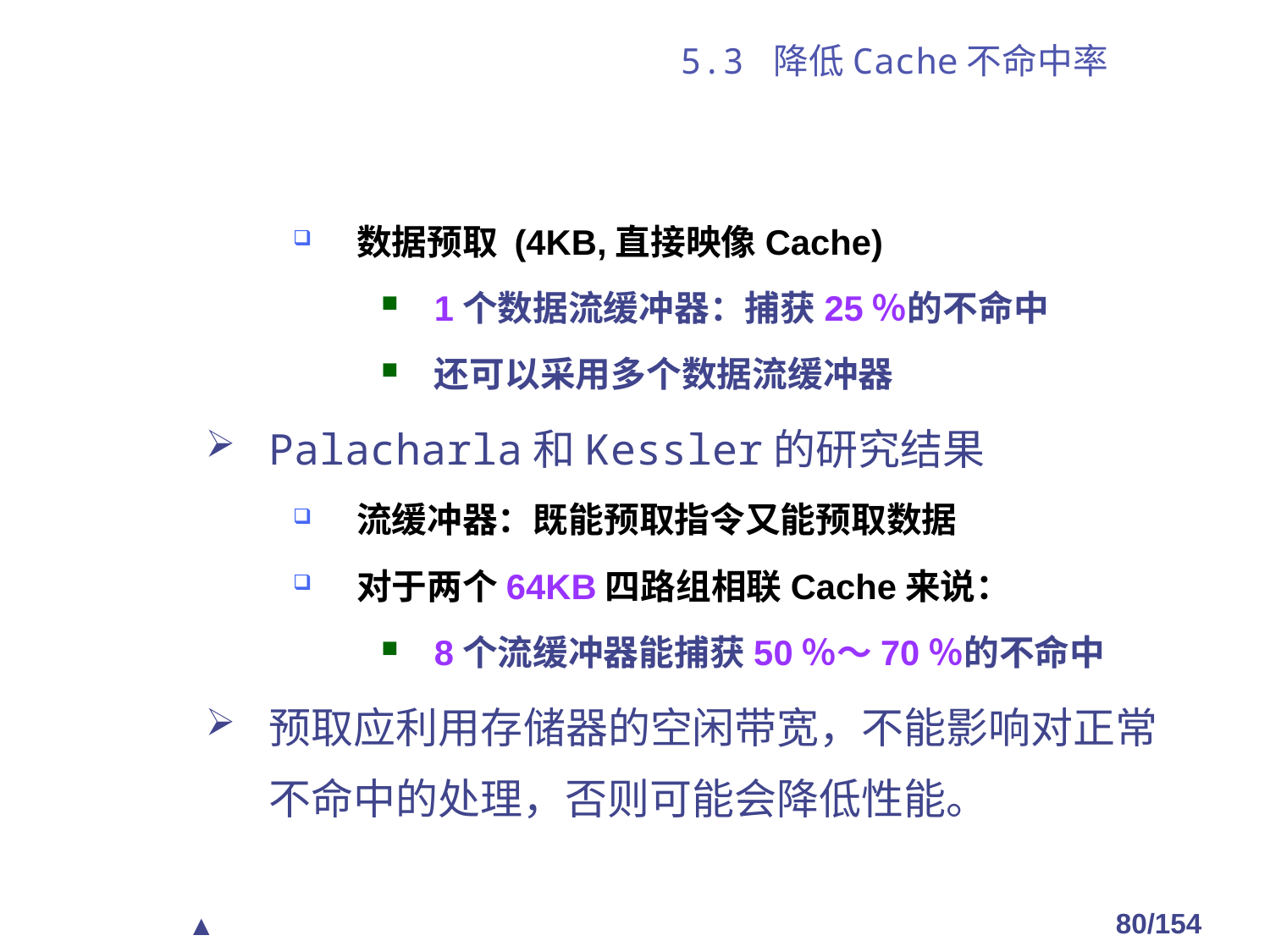

# 5.3 降低Cache不命中率
数据预取 (4KB,直接映像Cache)
1个数据流缓冲器：捕获25％的不命中
还可以采用多个数据流缓冲器
Palacharla和Kessler的研究结果
流缓冲器：既能预取指令又能预取数据
对于两个64KB四路组相联Cache来说：
8个流缓冲器能捕获50％～70％的不命中
预取应利用存储器的空闲带宽，不能影响对正常不命中的处理，否则可能会降低性能。